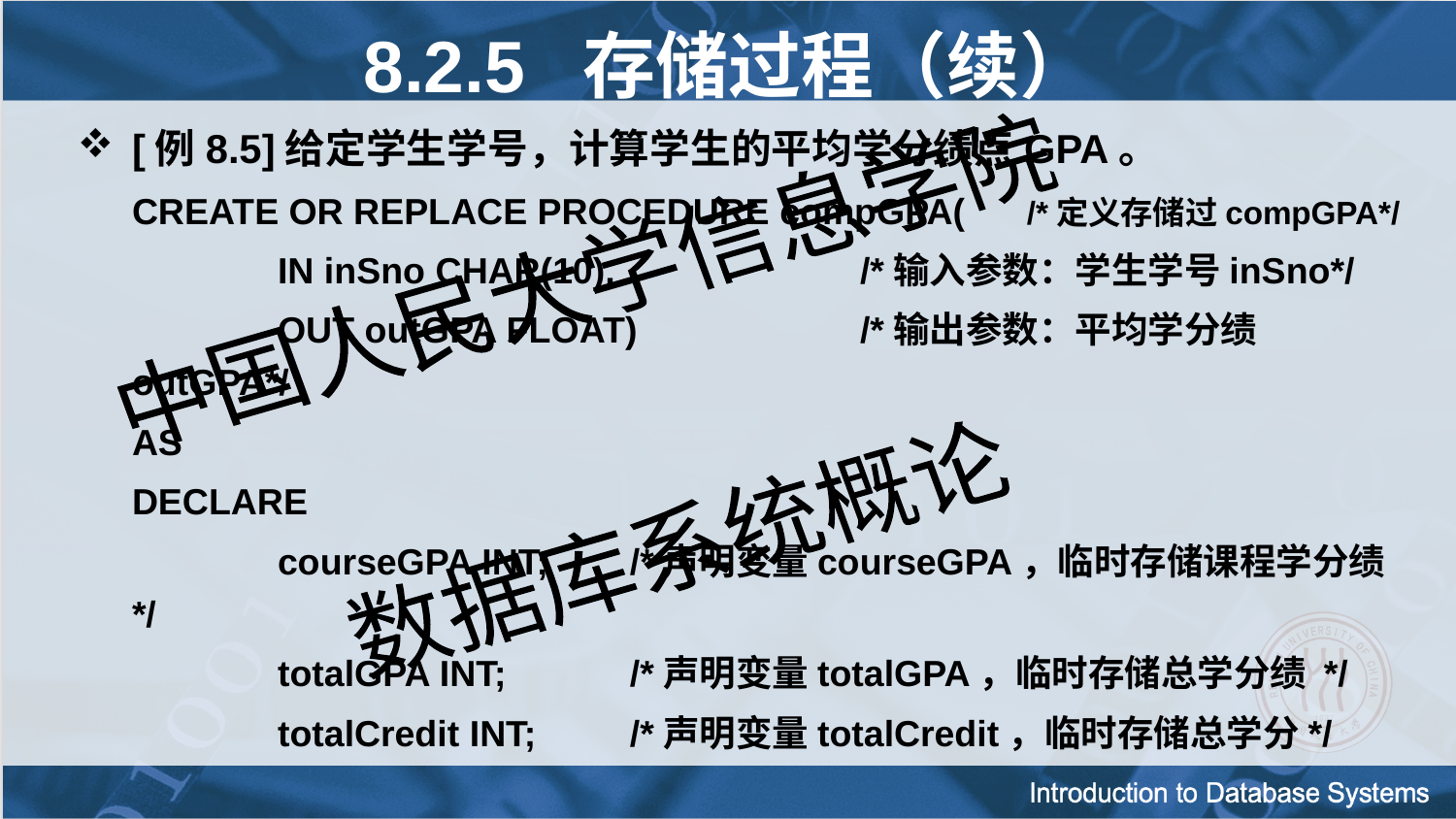

8.2.5  存储过程（续）
[例8.5]给定学生学号，计算学生的平均学分绩点GPA。
	CREATE OR REPLACE PROCEDURE compGPA(      /*定义存储过compGPA*/
		IN inSno CHAR(10), 		/*输入参数：学生学号inSno*/
		OUT outGPA FLOAT)		/*输出参数：平均学分绩outGPA*/
	AS
	DECLARE
		courseGPA INT; 	      /*声明变量courseGPA，临时存储课程学分绩 */
		totalGPA INT;	      /*声明变量totalGPA，临时存储总学分绩 */
    		totalCredit INT;	      /*声明变量totalCredit，临时存储总学分*/